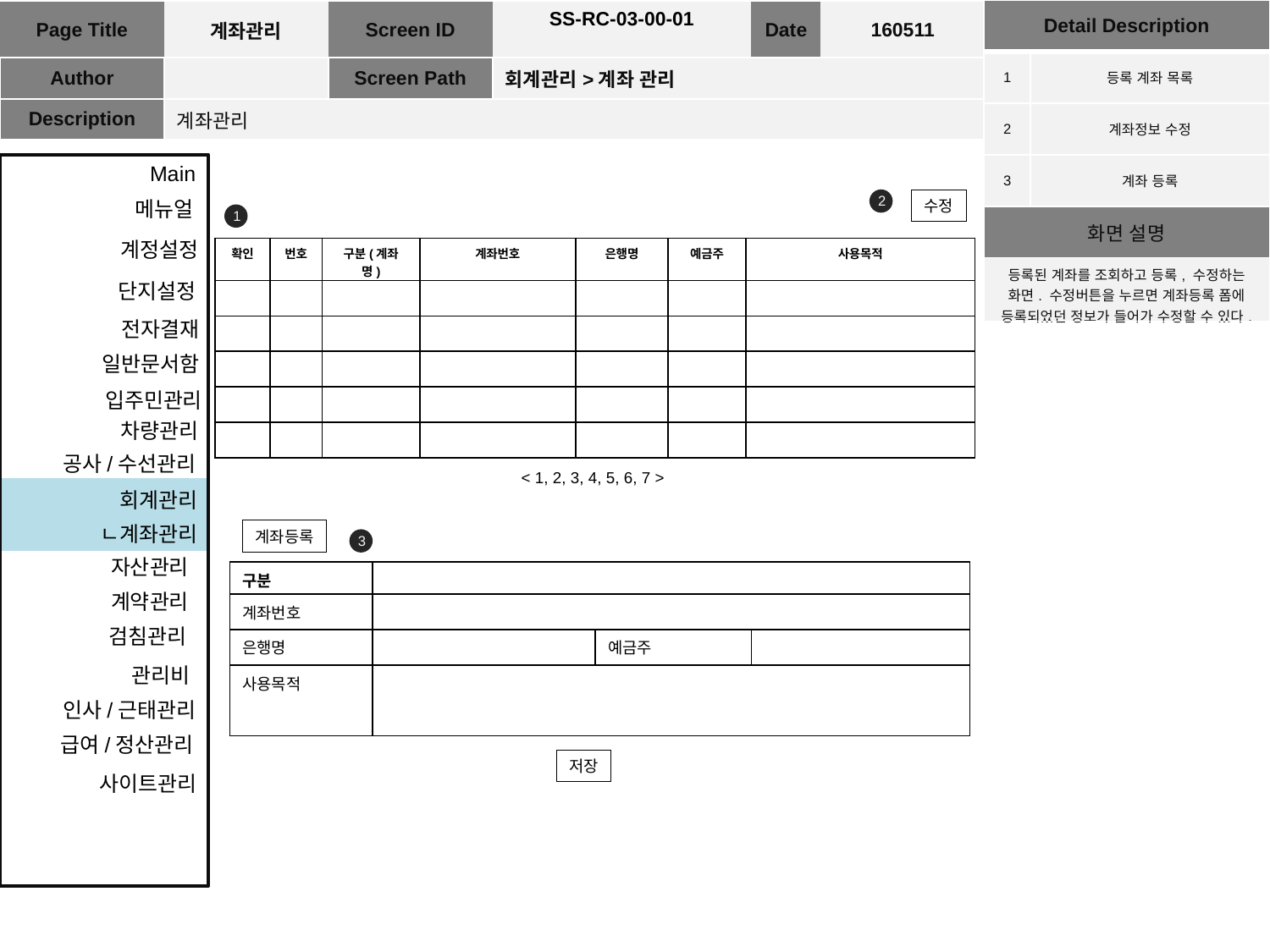

| Detail Description |  |
| --- | --- |
| 1 | 등록 계좌 목록 |
| 2 | 계좌정보 수정 |
| 3 | 계좌 등록 |
| 화면 설명 |  |
| 등록된 계좌를 조회하고 등록, 수정하는 화면. 수정버튼을 누르면 계좌등록 폼에 등록되었던 정보가 들어가 수정할 수 있다. |  |
| Page Title | 계좌관리 | Screen ID | SS-RC-03-00-01 | Date | 160511 |
| --- | --- | --- | --- | --- | --- |
| Author |  | Screen Path | 회계관리>계좌 관리 |  |  |
| Description | 계좌관리 |  |  |  |  |
Main

2

메뉴얼
수정
1

계정설정
| 확인 | 번호 | 구분(계좌명) | 계좌번호 | 은행명 | 예금주 | 사용목적 |
| --- | --- | --- | --- | --- | --- | --- |
|  |  |  |  |  |  |  |
|  |  |  |  |  |  |  |
|  |  |  |  |  |  |  |
|  |  |  |  |  |  |  |
|  |  |  |  |  |  |  |
단지설정
전자결재
일반문서함
입주민관리
차량관리
공사/수선관리
< 1, 2, 3, 4, 5, 6, 7 >

회계관리
ㄴ계좌관리
계좌등록
3

자산관리
| 구분 |  |  |  |
| --- | --- | --- | --- |
| 계좌번호 |  |  |  |
| 은행명 |  | 예금주 |  |
| 사용목적 |  |  |  |
계약관리
검침관리
관리비
인사/근태관리
급여/정산관리
저장
사이트관리